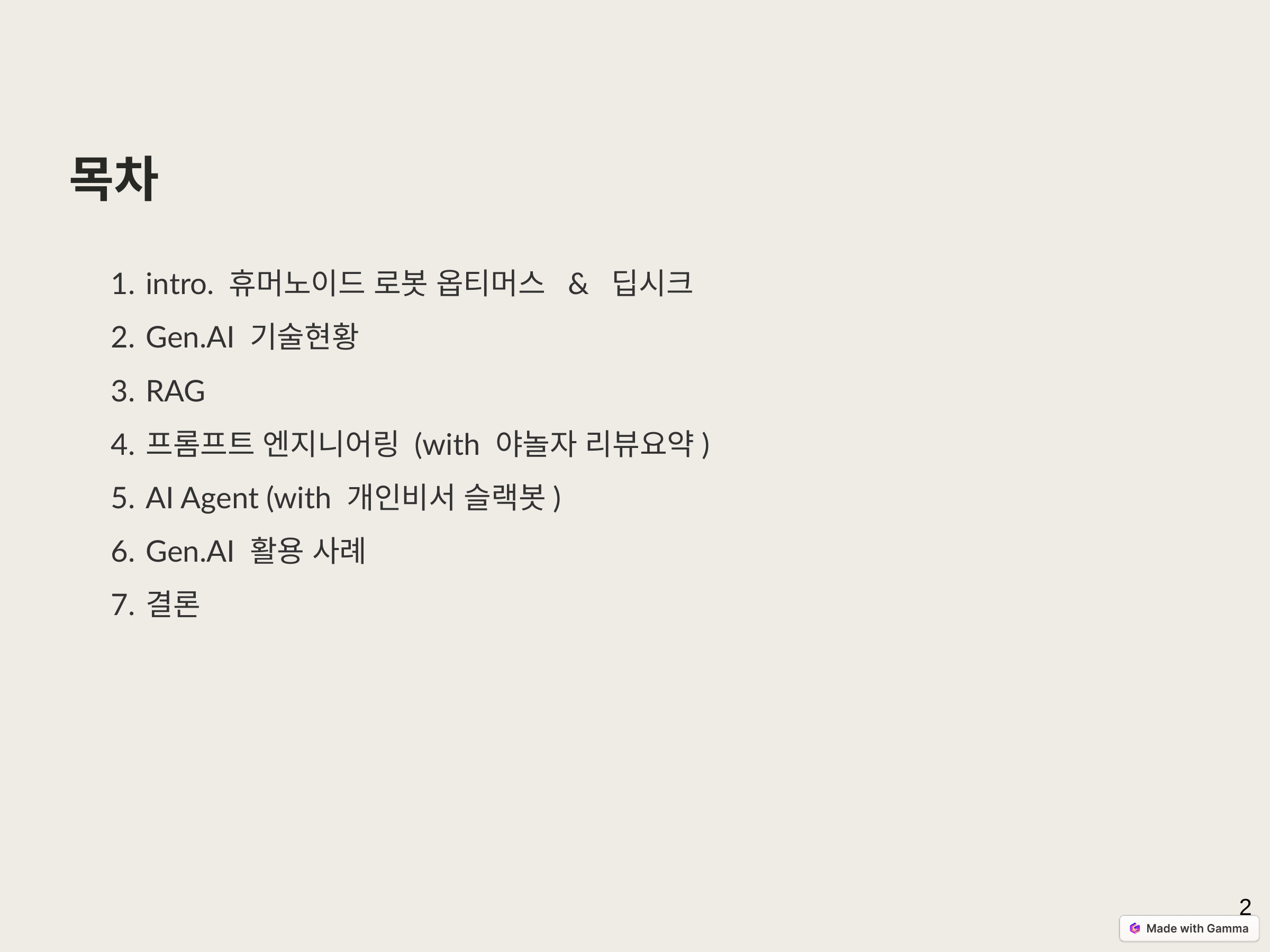

목차
intro. 휴머노이드 로봇 옵티머스  &  딥시크
Gen.AI 기술현황
RAG
프롬프트 엔지니어링 (with 야놀자 리뷰요약)
AI Agent (with 개인비서 슬랙봇)
Gen.AI 활용 사례
결론
2